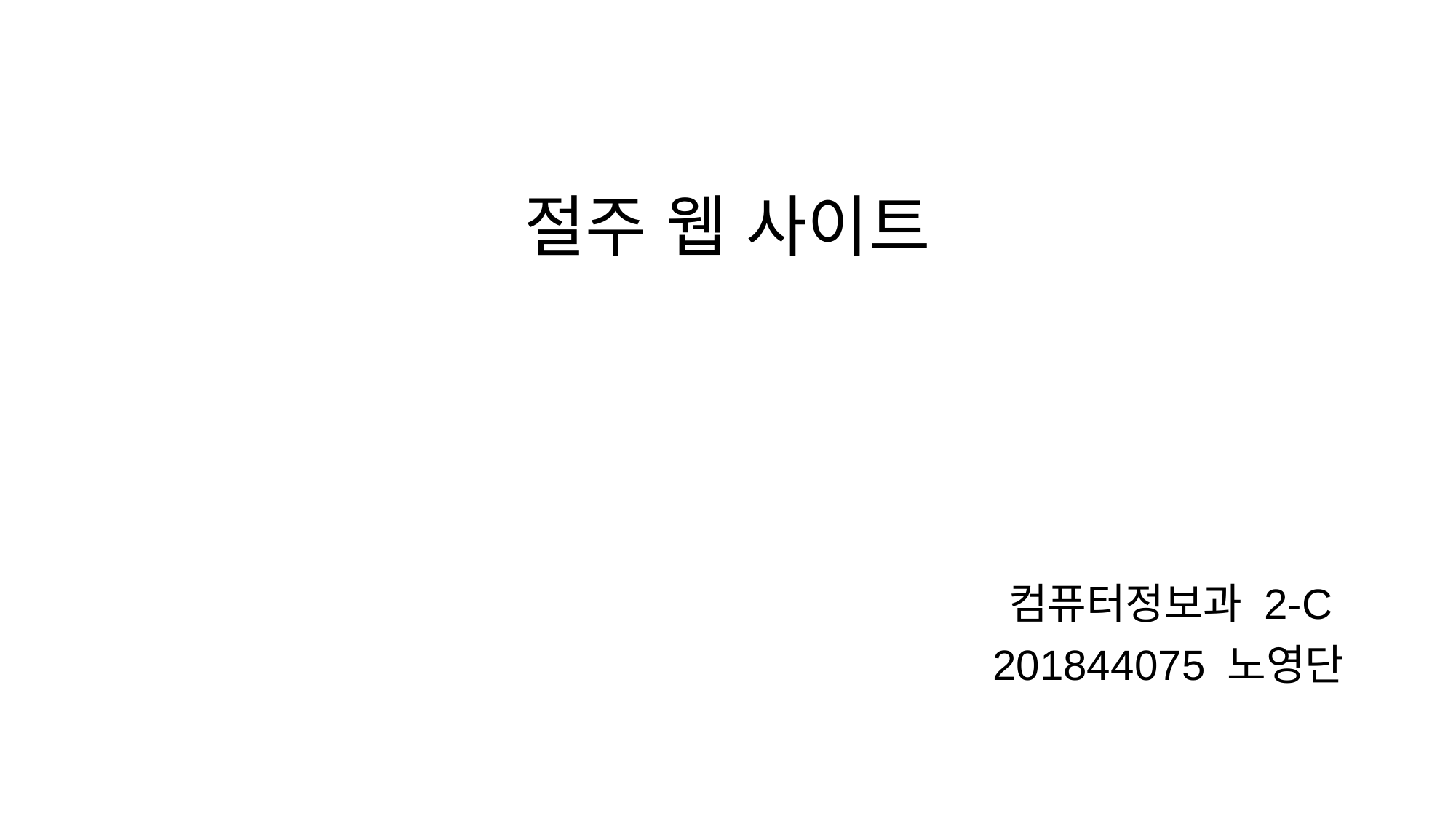

# 절주 웹 사이트

컴퓨터정보과 2-C
201844075 노영단